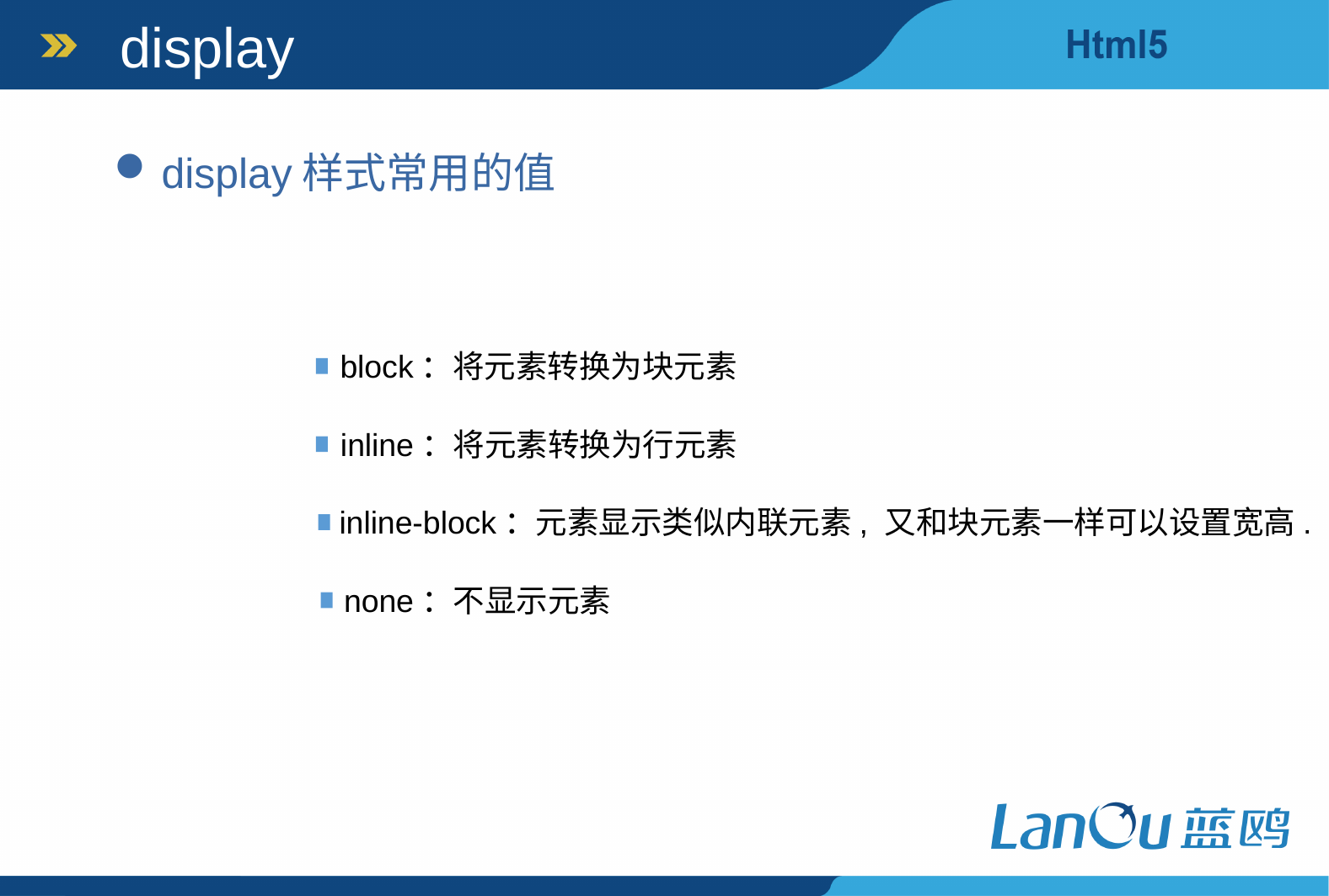

display
display样式常用的值
block：将元素转换为块元素

inline：将元素转换为行元素

inline-block：元素显示类似内联元素, 又和块元素一样可以设置宽高.

none：不显示元素